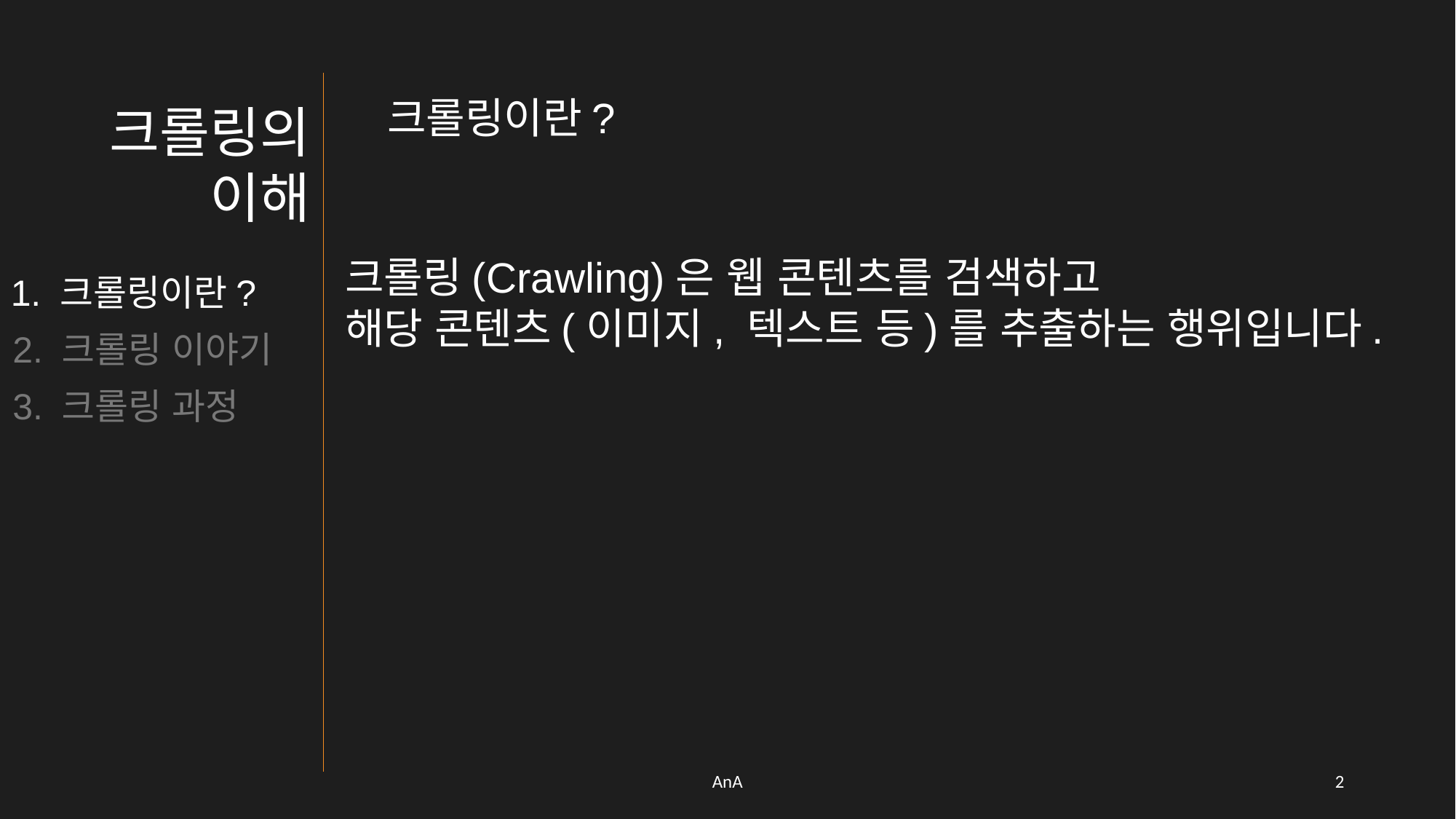

크롤링이란?
크롤링의 이해
크롤링(Crawling)은 웹 콘텐츠를 검색하고
해당 콘텐츠(이미지, 텍스트 등)를 추출하는 행위입니다.
1. 크롤링이란?
2. 크롤링 이야기
3. 크롤링 과정
AnA
2